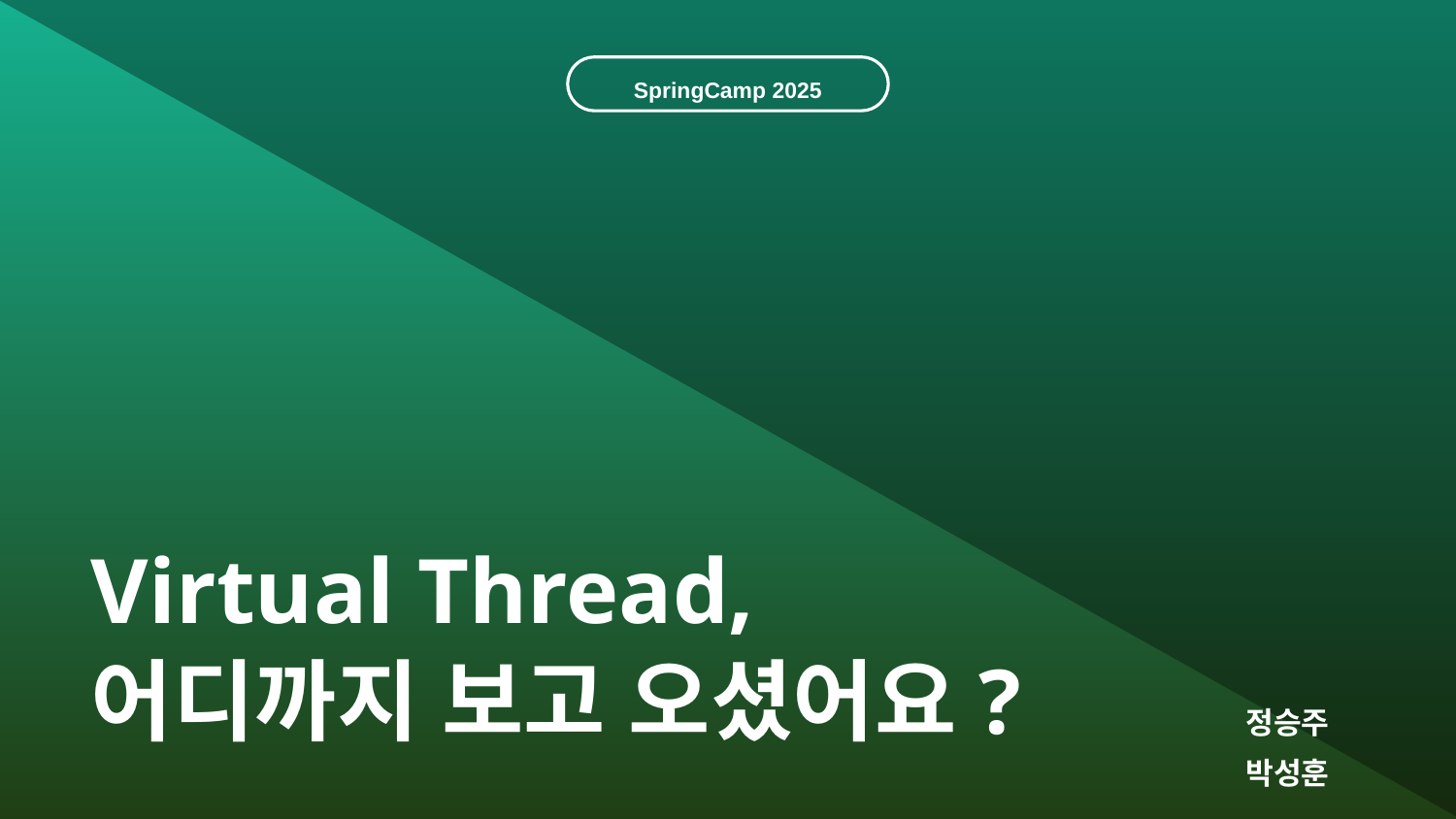

SpringCamp 2025
Virtual Thread,
어디까지 보고 오셨어요?
정승주
박성훈